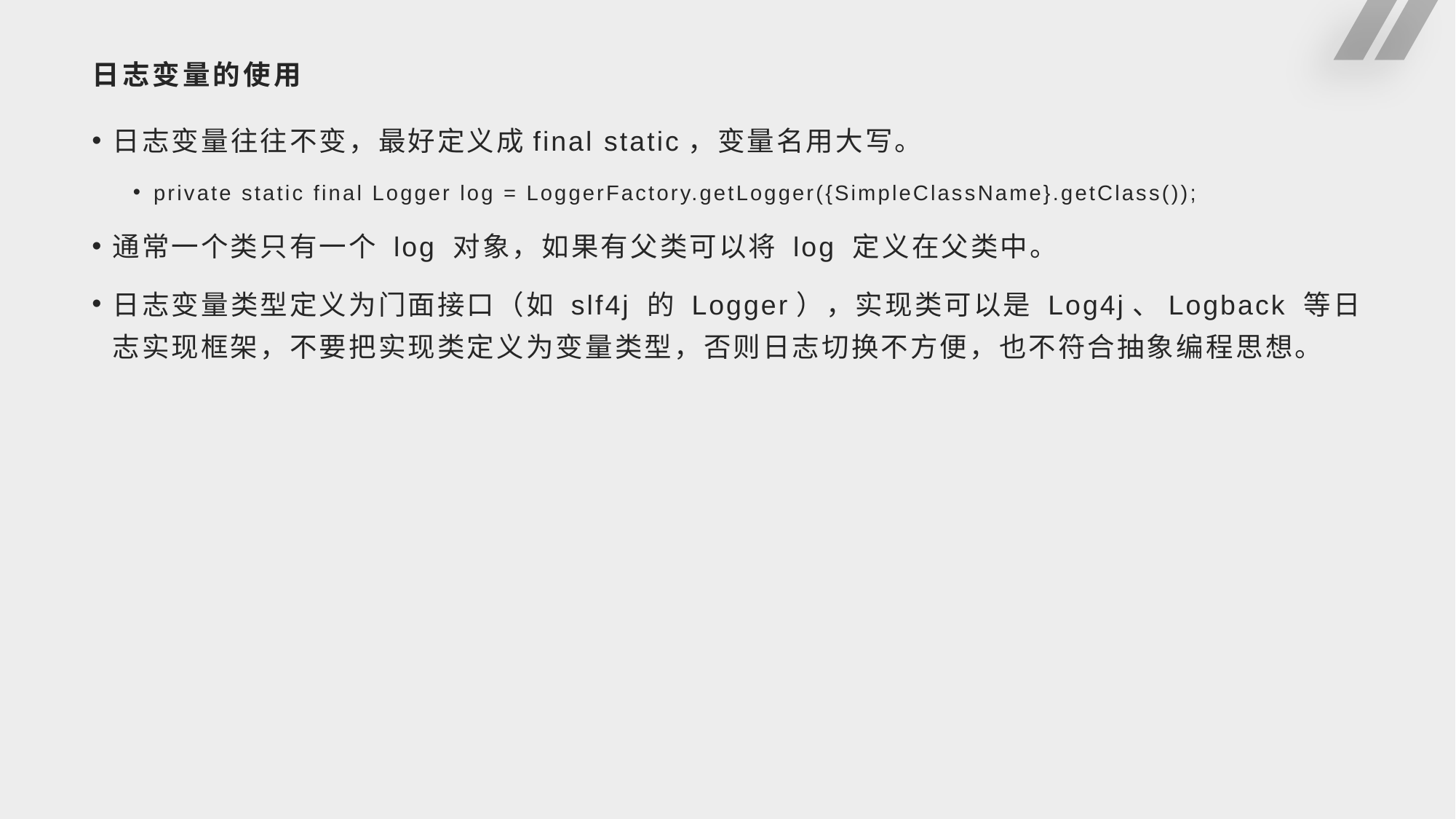

# 日志变量的使用
日志变量往往不变，最好定义成final static，变量名用大写。
private static final Logger log = LoggerFactory.getLogger({SimpleClassName}.getClass());
通常一个类只有一个 log 对象，如果有父类可以将 log 定义在父类中。
日志变量类型定义为门面接口（如 slf4j 的 Logger），实现类可以是 Log4j、Logback 等日志实现框架，不要把实现类定义为变量类型，否则日志切换不方便，也不符合抽象编程思想。